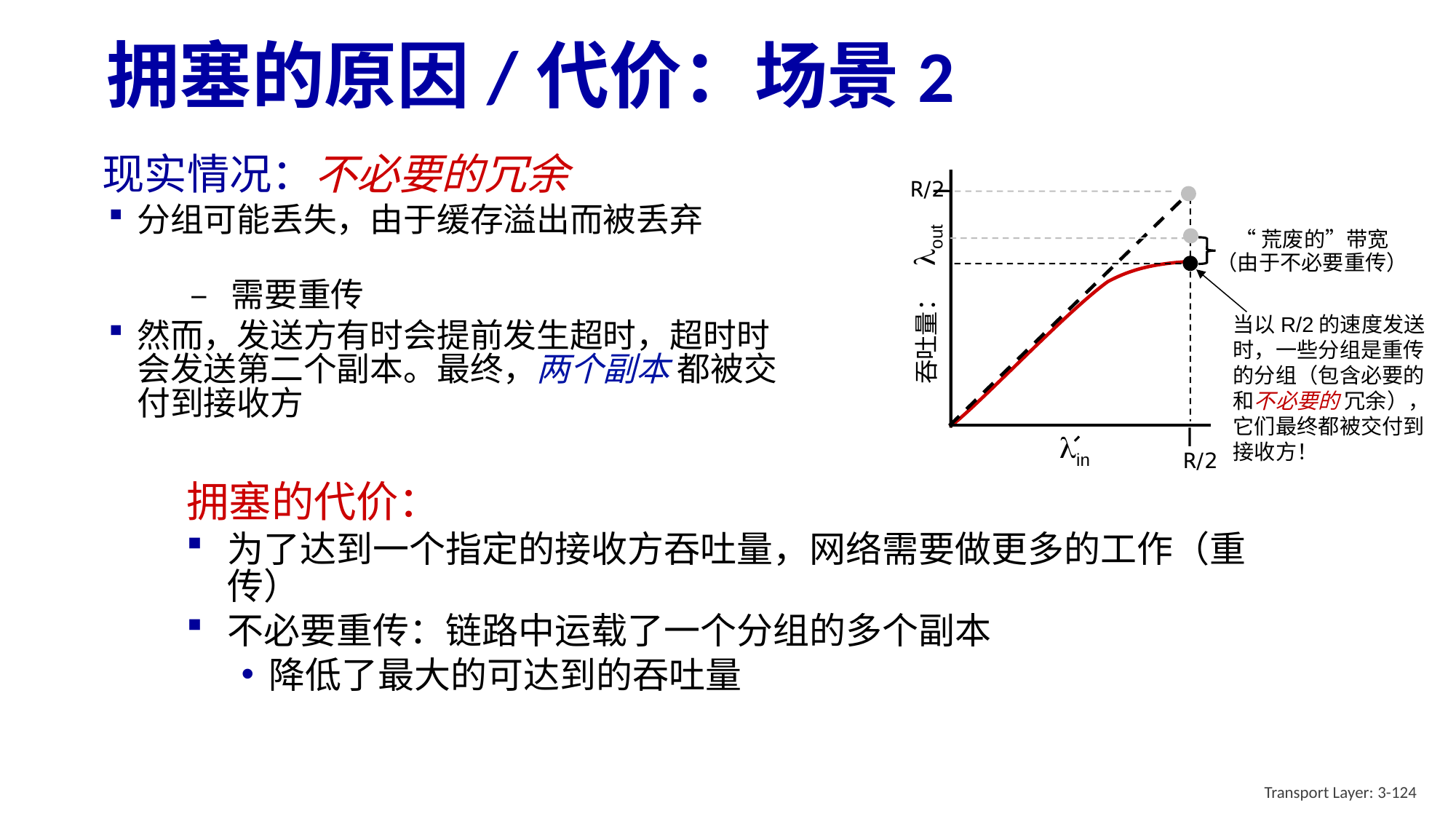

# 拥塞的原因/代价：场景2
现实情况：不必要的冗余
分组可能丢失，由于缓存溢出而被丢弃
           –  需要重传
然而，发送方有时会提前发生超时，超时时会发送第二个副本。最终，两个副本 都被交付到接收方

R/2

λout

吞吐量：
λin

R/2
“荒废的”带宽
（由于不必要重传）

当以R/2的速度发送时，一些分组是重传的分组（包含必要的和不必要的 冗余），它们最终都被交付到接收方！
拥塞的代价：
为了达到一个指定的接收方吞吐量，网络需要做更多的工作（重传）
不必要重传：链路中运载了一个分组的多个副本
降低了最大的可达到的吞吐量

Transport Layer: 3-124